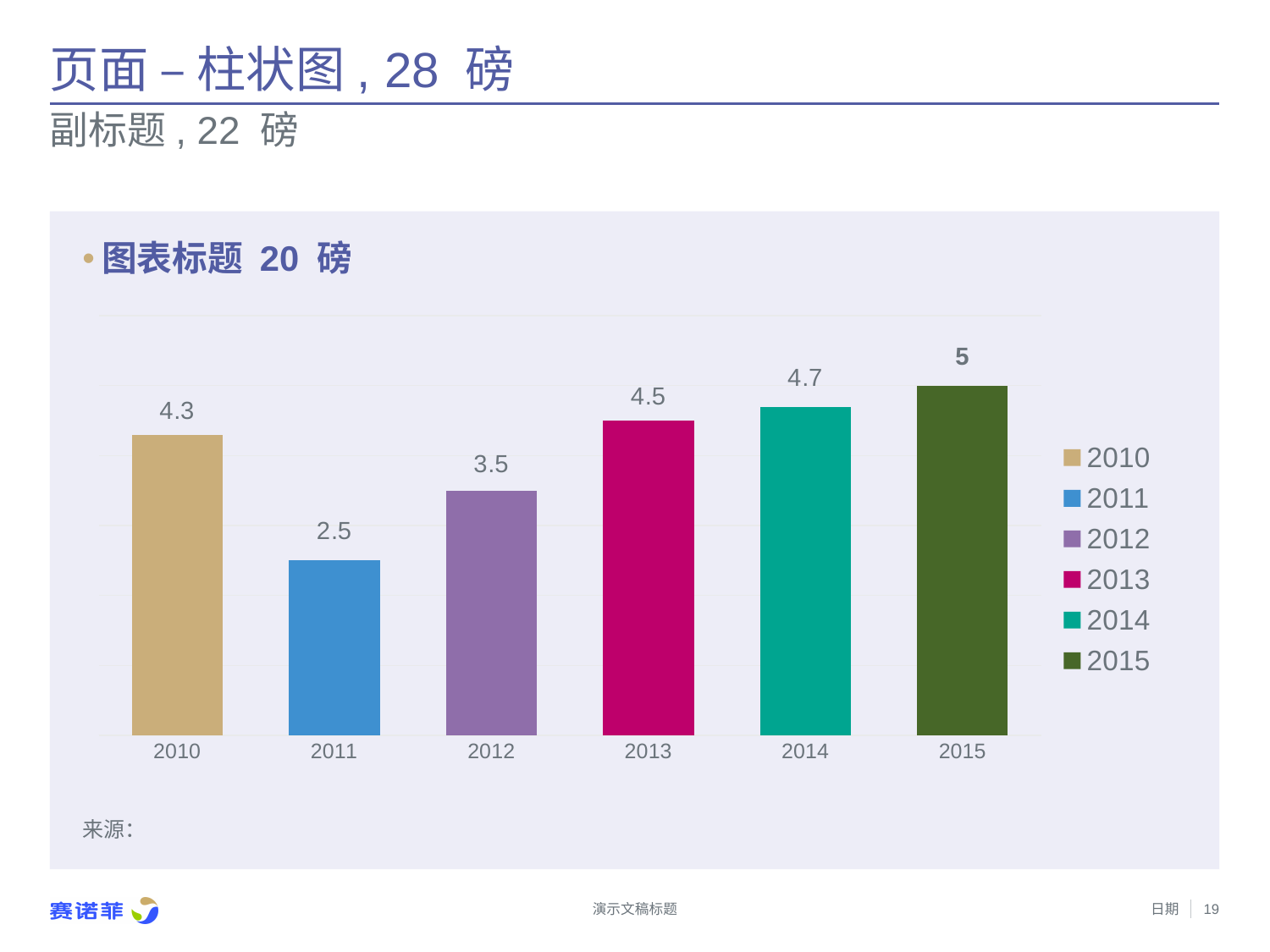

# 页面 – 柱状图, 28 磅
副标题, 22 磅
图表标题 20 磅

### Chart

| Category | Colonne1 |
|---|---|
| 2010 | 4.3 |
| 2011 | 2.5 |
| 2012 | 3.5 |
| 2013 | 4.5 |
| 2014 | 4.7 |
| 2015 | 5.0 |
来源：
演示文稿标题
日期
19